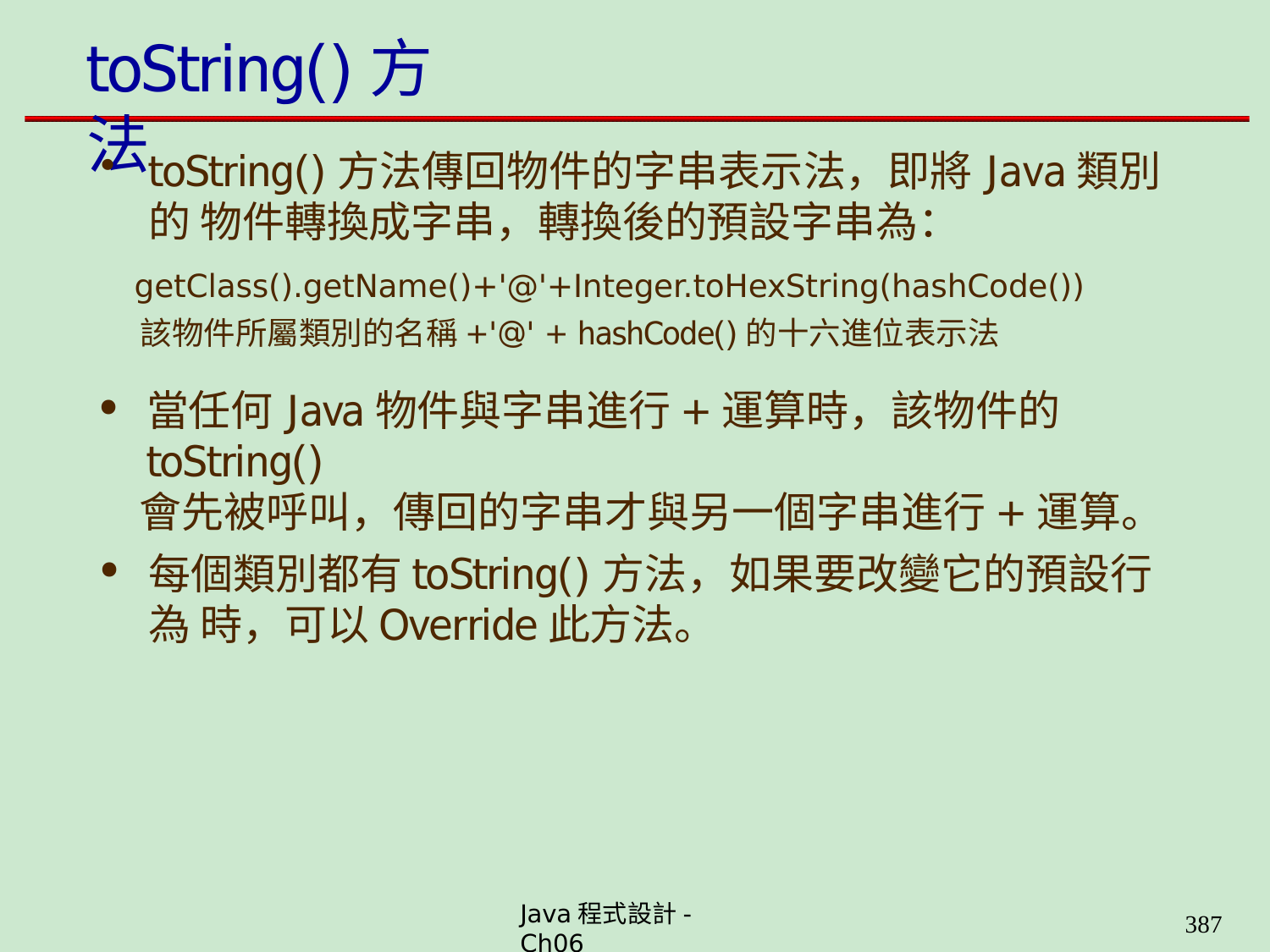

# toString()方法
toString()方法傳回物件的字串表示法，即將Java類別的 物件轉換成字串，轉換後的預設字串為：
getClass().getName()+'@'+Integer.toHexString(hashCode())
該物件所屬類別的名稱+'@' + hashCode()的十六進位表示法

當任何Java物件與字串進行+運算時，該物件的toString()
會先被呼叫，傳回的字串才與另一個字串進行+運算。
每個類別都有toString()方法，如果要改變它的預設行為 時，可以Override此方法。
Java程式設計-Ch06
387